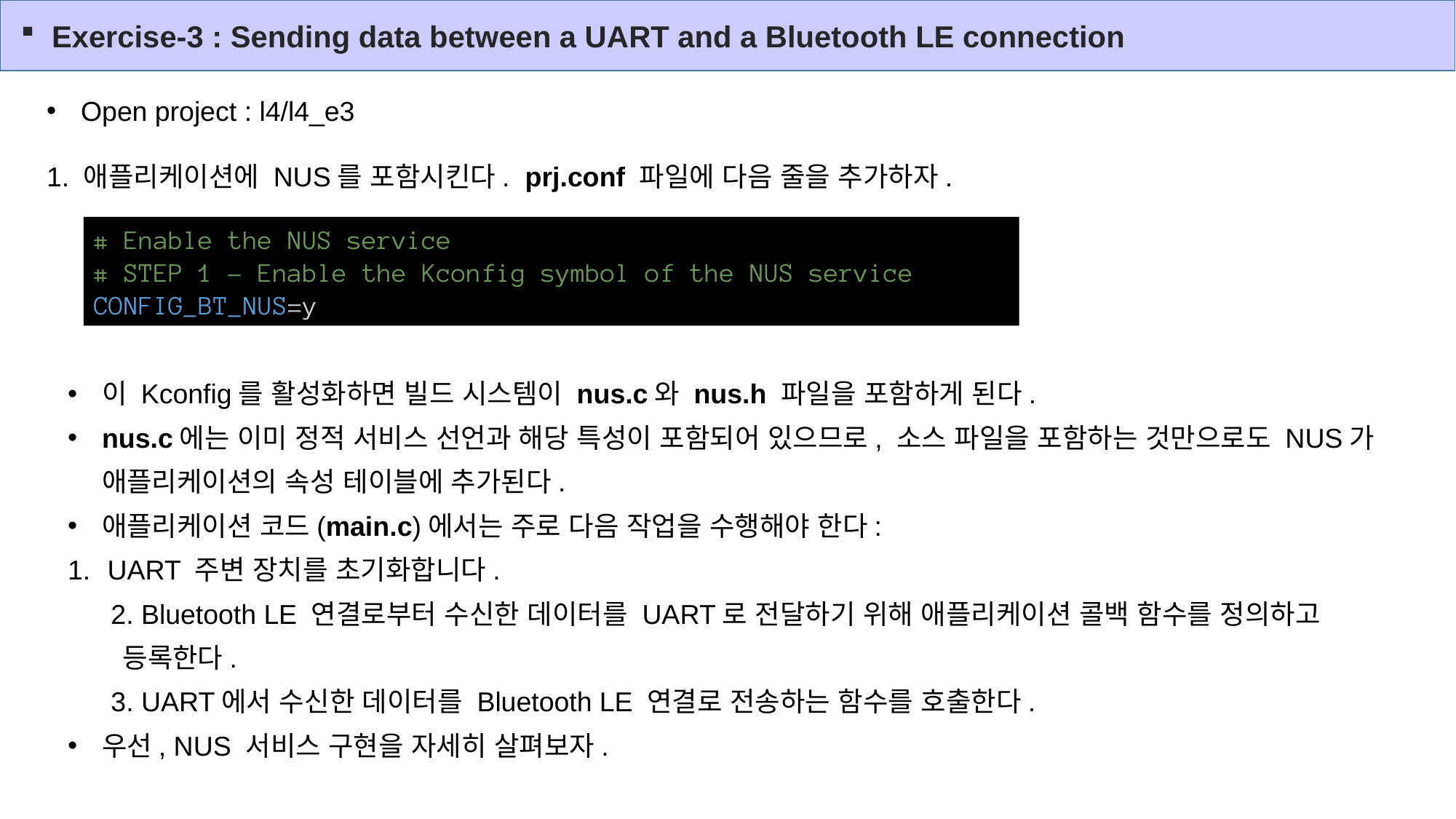

Exercise-3 : Sending data between a UART and a Bluetooth LE connection
Open project : l4/l4_e3

1. 애플리케이션에 NUS를 포함시킨다.  prj.conf 파일에 다음 줄을 추가하자.

# Enable the NUS service
# STEP 1 - Enable the Kconfig symbol of the NUS service
CONFIG_BT_NUS=y
이 Kconfig를 활성화하면 빌드 시스템이 nus.c와 nus.h 파일을 포함하게 된다.
nus.c에는 이미 정적 서비스 선언과 해당 특성이 포함되어 있으므로, 소스 파일을 포함하는 것만으로도 NUS가 애플리케이션의 속성 테이블에 추가된다.
애플리케이션 코드(main.c)에서는 주로 다음 작업을 수행해야 한다:
 UART 주변 장치를 초기화합니다.
 Bluetooth LE 연결로부터 수신한 데이터를 UART로 전달하기 위해 애플리케이션 콜백 함수를 정의하고
   등록한다.
 UART에서 수신한 데이터를 Bluetooth LE 연결로 전송하는 함수를 호출한다.
우선, NUS 서비스 구현을 자세히 살펴보자.